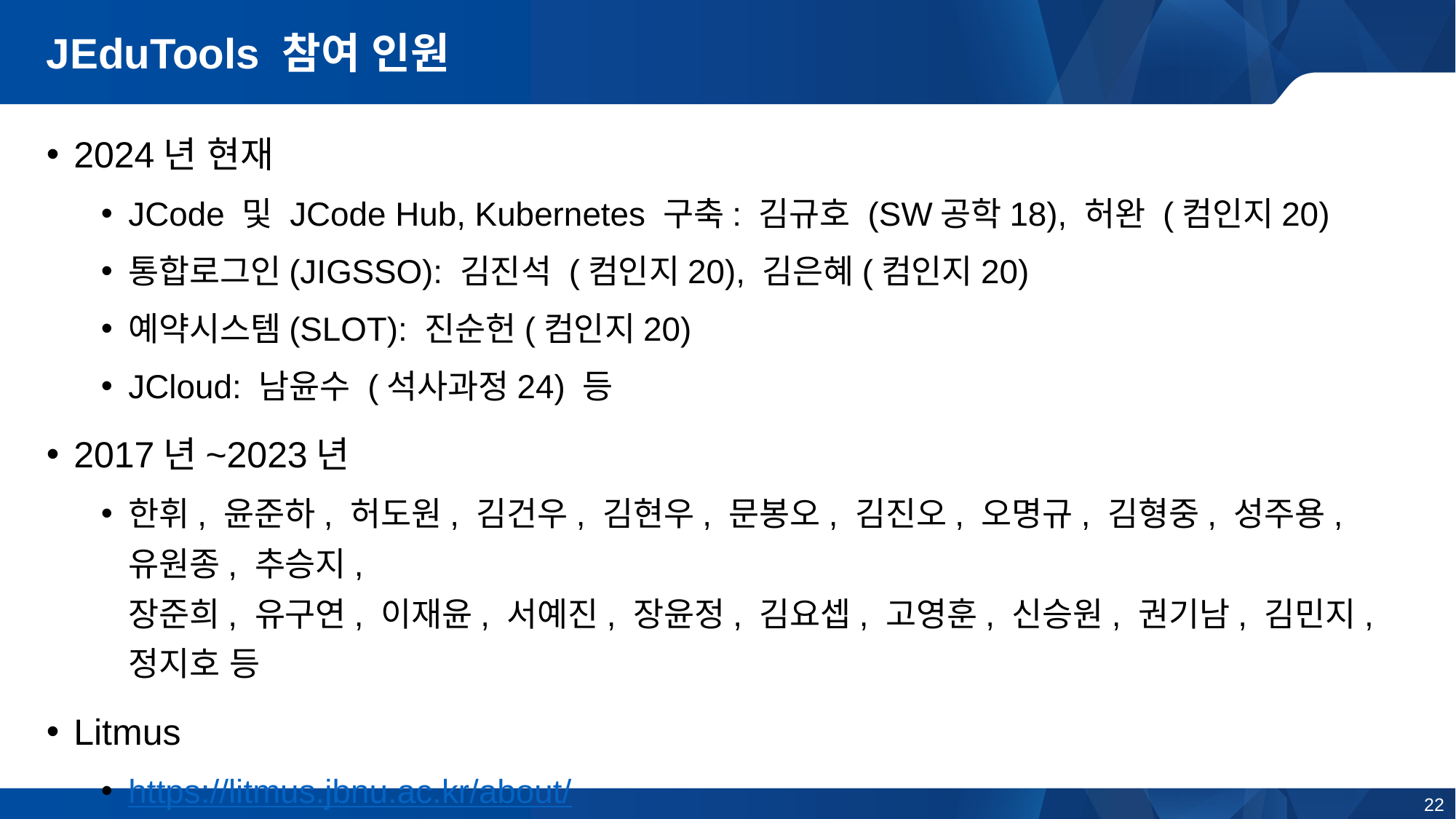

# JEduTools 참여 인원
2024년 현재
JCode 및 JCode Hub, Kubernetes 구축: 김규호 (SW공학18), 허완 (컴인지20)
통합로그인(JIGSSO): 김진석 (컴인지20), 김은혜(컴인지20)
예약시스템(SLOT): 진순헌(컴인지20)
JCloud: 남윤수 (석사과정24) 등
2017년~2023년
한휘, 윤준하, 허도원, 김건우, 김현우, 문봉오, 김진오, 오명규, 김형중, 성주용, 유원종, 추승지,
장준희, 유구연, 이재윤, 서예진, 장윤정, 김요셉, 고영훈, 신승원, 권기남, 김민지, 정지호 등
Litmus
https://litmus.jbnu.ac.kr/about/

22